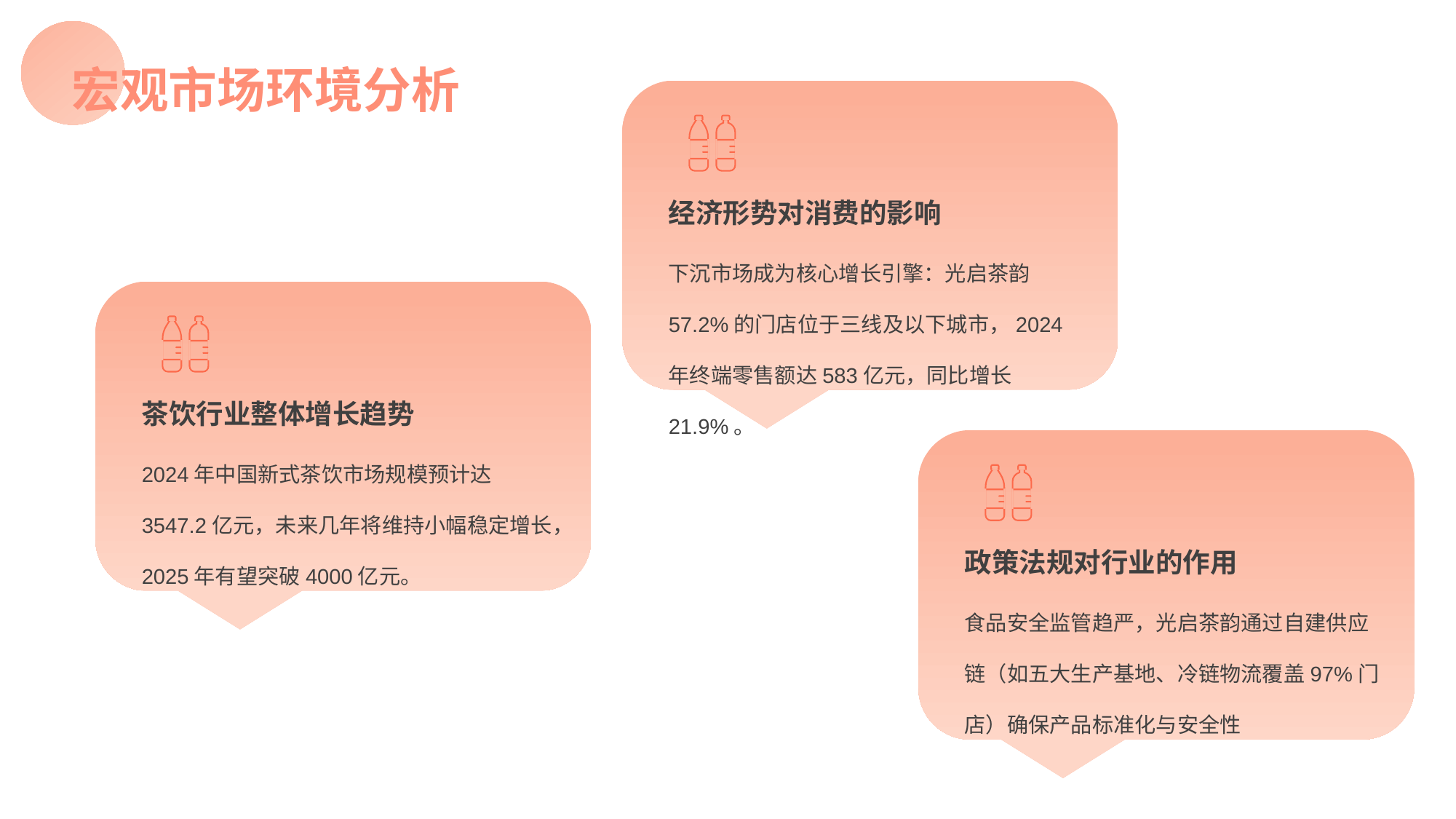

宏观市场环境分析

经济形势对消费的影响
下沉市场成为核心增长引擎：光启茶韵57.2%的门店位于三线及以下城市，2024年终端零售额达583亿元，同比增长21.9%。

茶饮行业整体增长趋势
2024年中国新式茶饮市场规模预计达3547.2亿元，未来几年将维持小幅稳定增长，2025年有望突破4000亿元。

政策法规对行业的作用
食品安全监管趋严，光启茶韵通过自建供应链（如五大生产基地、冷链物流覆盖97%门店）确保产品标准化与安全性